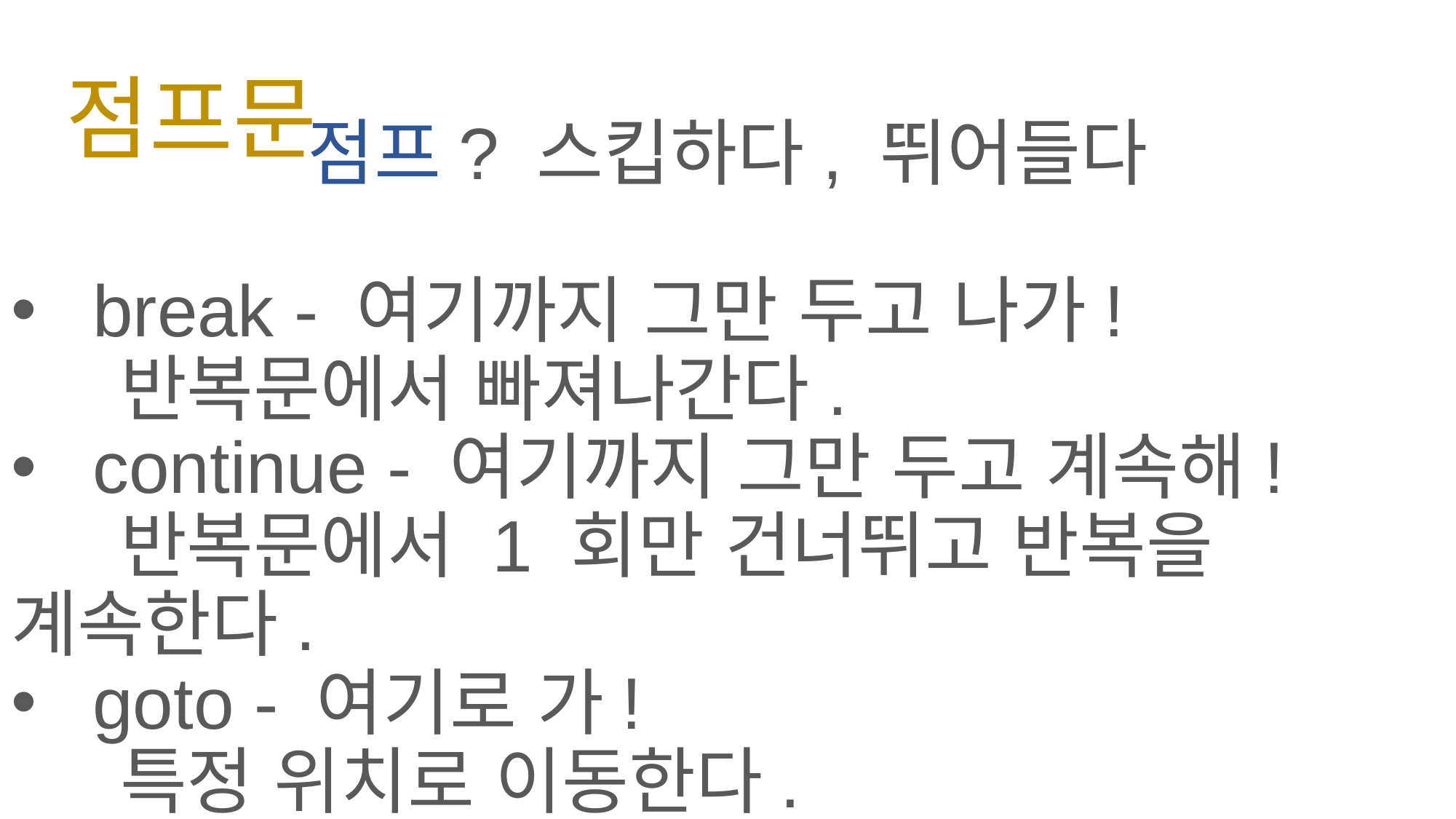

# 점프문
점프? 스킵하다, 뛰어들다

break - 여기까지 그만 두고 나가!
	반복문에서 빠져나간다.
continue - 여기까지 그만 두고 계속해!
	반복문에서 1 회만 건너뛰고 반복을 계속한다.
goto - 여기로 가!
	특정 위치로 이동한다.